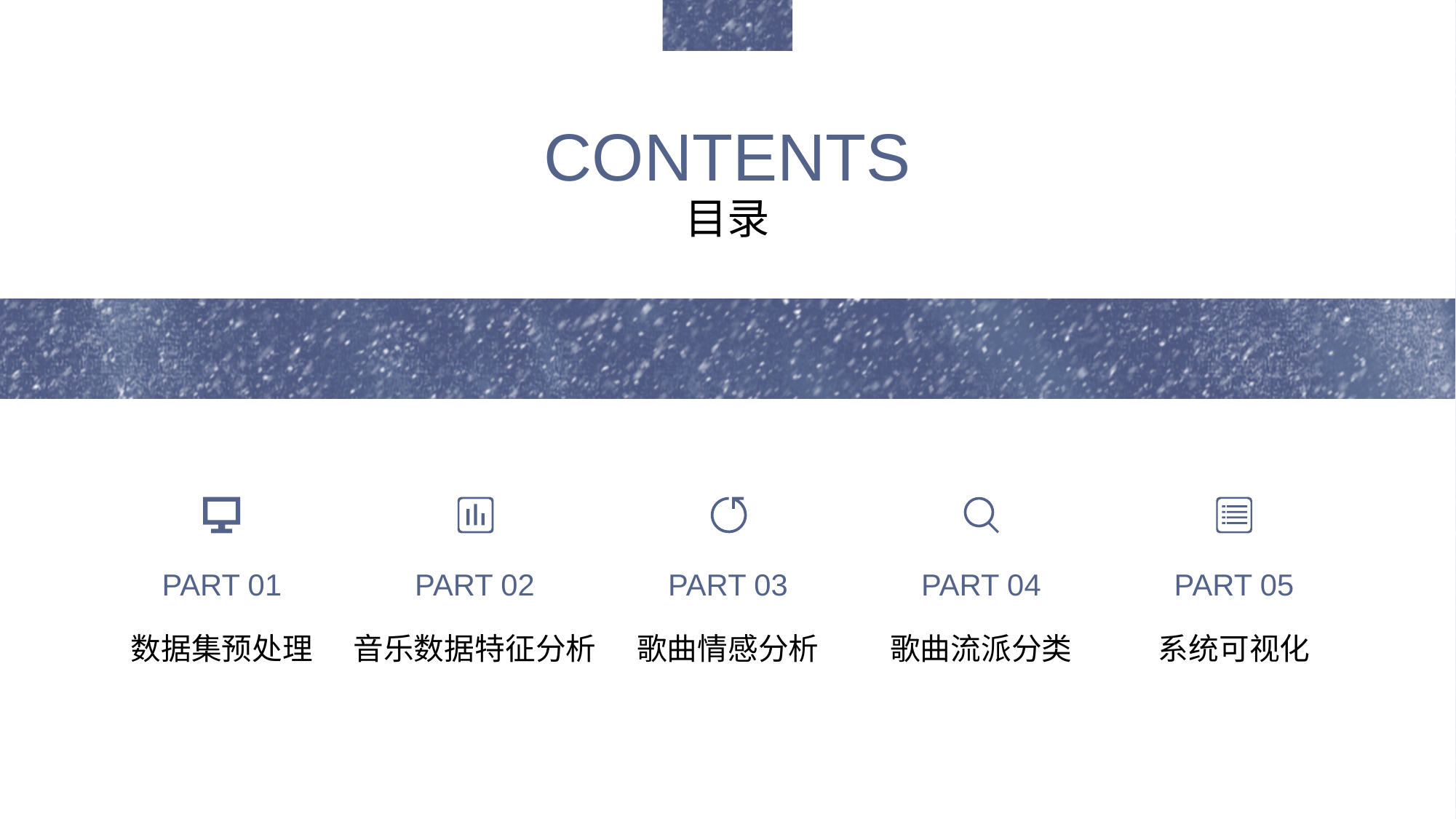

CONTENTS
目录

PART 01
PART 02
PART 03
PART 04
PART 05
数据集预处理
音乐数据特征分析
歌曲情感分析
歌曲流派分类
系统可视化